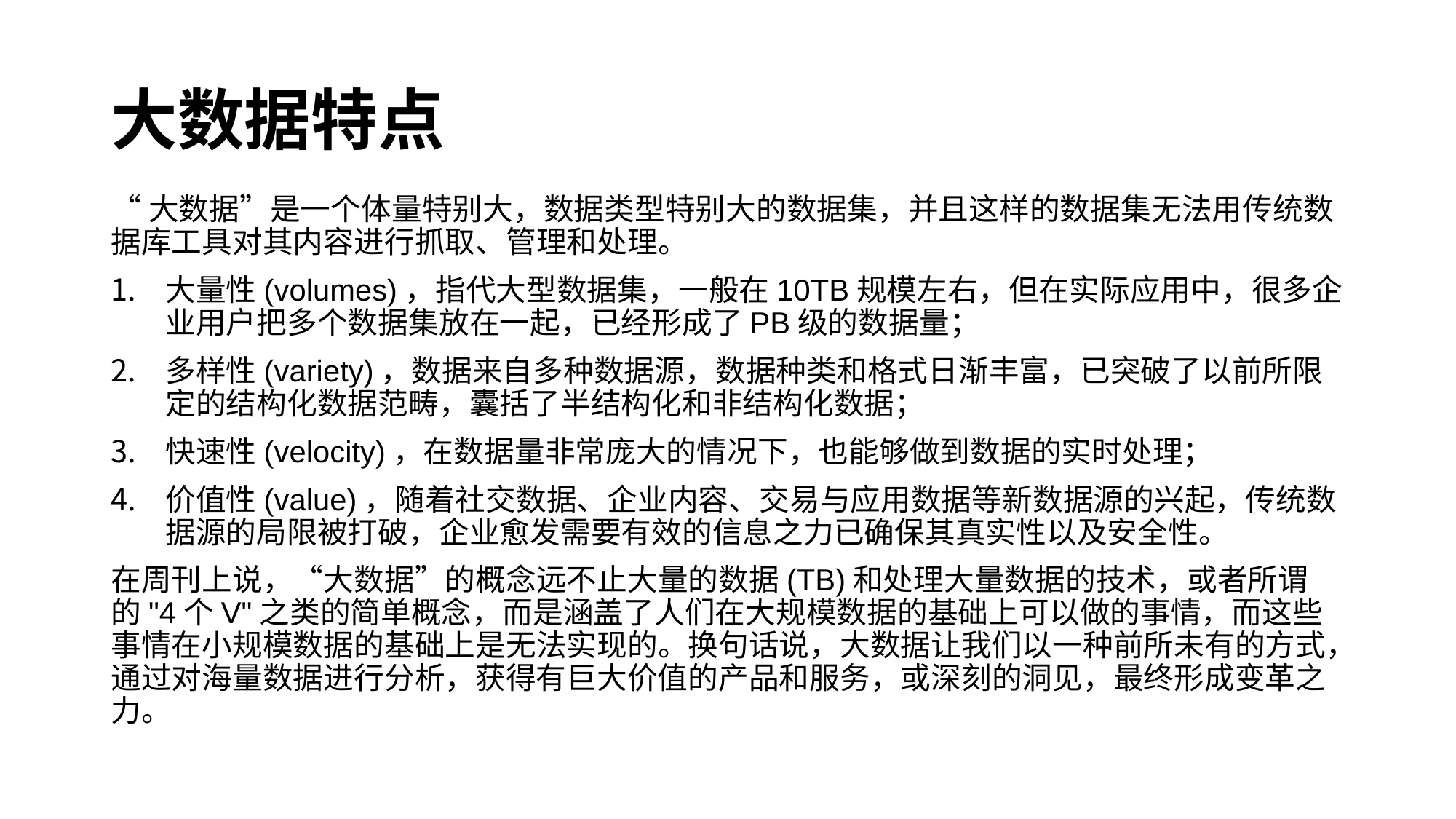

# 大数据特点
“大数据”是一个体量特别大，数据类型特别大的数据集，并且这样的数据集无法用传统数据库工具对其内容进行抓取、管理和处理。
大量性(volumes)，指代大型数据集，一般在10TB规模左右，但在实际应用中，很多企业用户把多个数据集放在一起，已经形成了PB级的数据量；
多样性(variety)，数据来自多种数据源，数据种类和格式日渐丰富，已突破了以前所限定的结构化数据范畴，囊括了半结构化和非结构化数据；
快速性(velocity)，在数据量非常庞大的情况下，也能够做到数据的实时处理；
价值性(value)，随着社交数据、企业内容、交易与应用数据等新数据源的兴起，传统数据源的局限被打破，企业愈发需要有效的信息之力已确保其真实性以及安全性。
在周刊上说，“大数据”的概念远不止大量的数据(TB)和处理大量数据的技术，或者所谓的"4个V"之类的简单概念，而是涵盖了人们在大规模数据的基础上可以做的事情，而这些事情在小规模数据的基础上是无法实现的。换句话说，大数据让我们以一种前所未有的方式，通过对海量数据进行分析，获得有巨大价值的产品和服务，或深刻的洞见，最终形成变革之力。